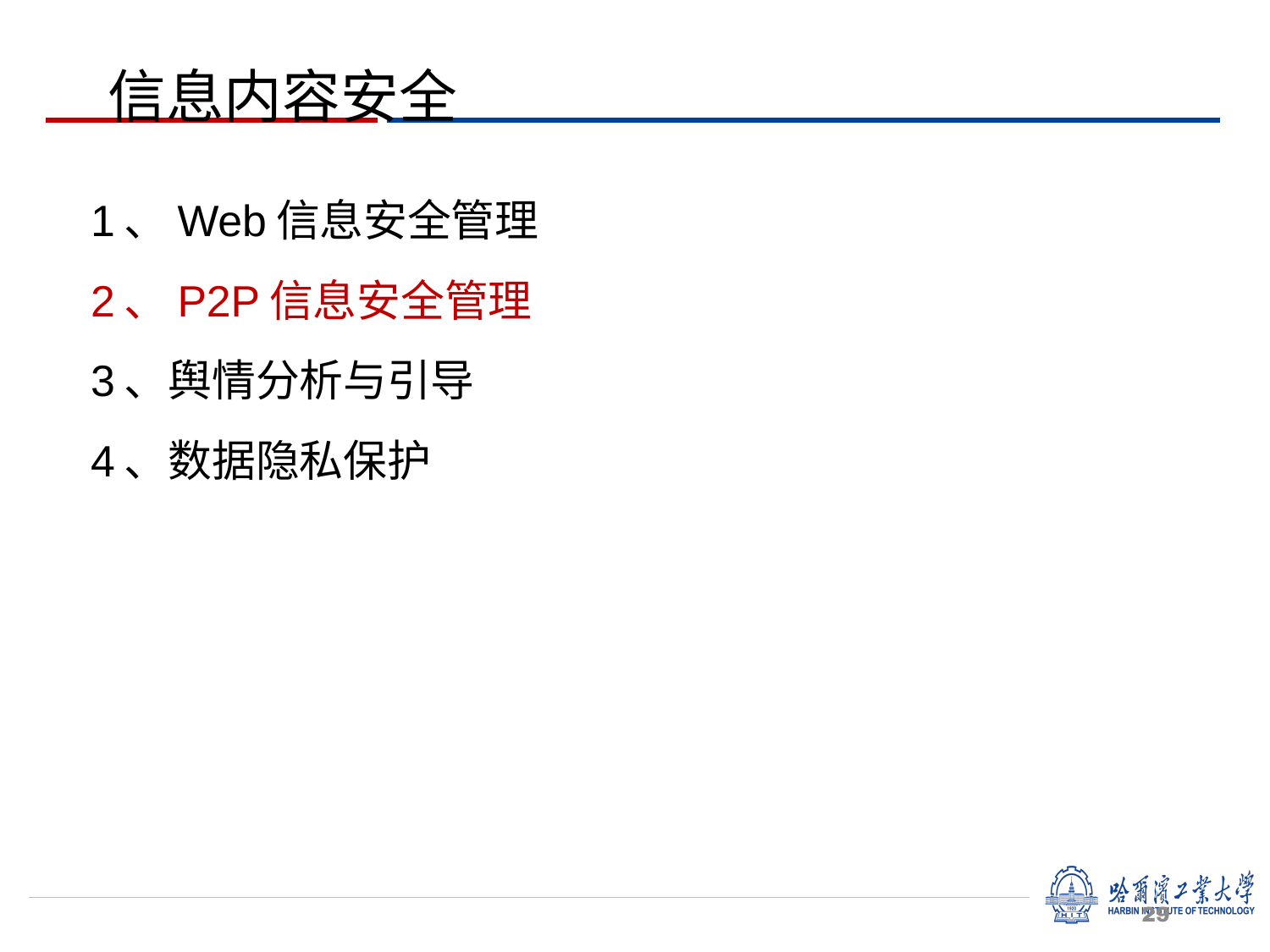

# 信息内容安全
1、Web信息安全管理
2、P2P信息安全管理
3、舆情分析与引导
4、数据隐私保护
29